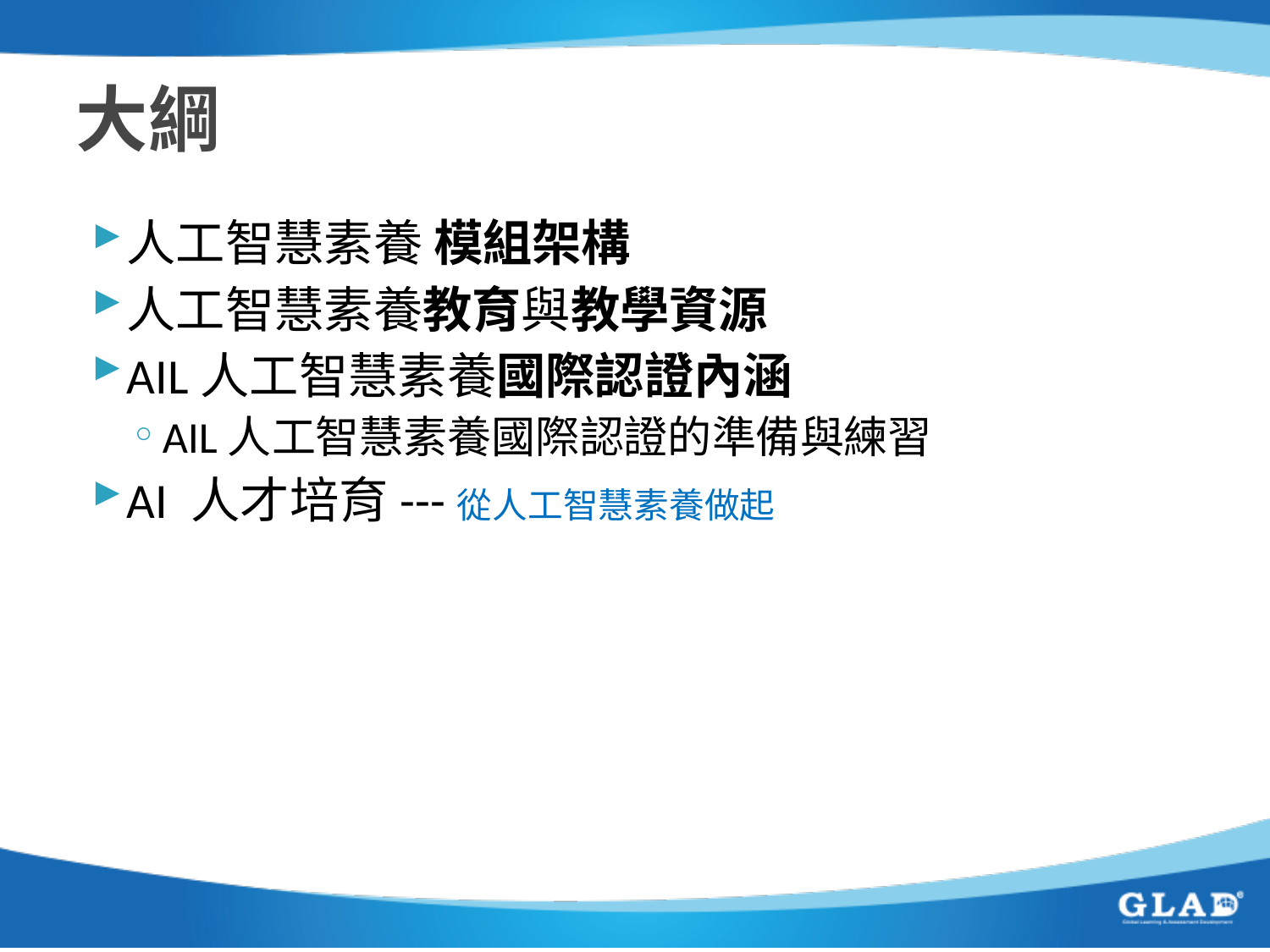

# 大綱
人工智慧素養 模組架構
人工智慧素養教育與教學資源
AIL人工智慧素養國際認證內涵
AIL人工智慧素養國際認證的準備與練習
AI 人才培育---從人工智慧素養做起